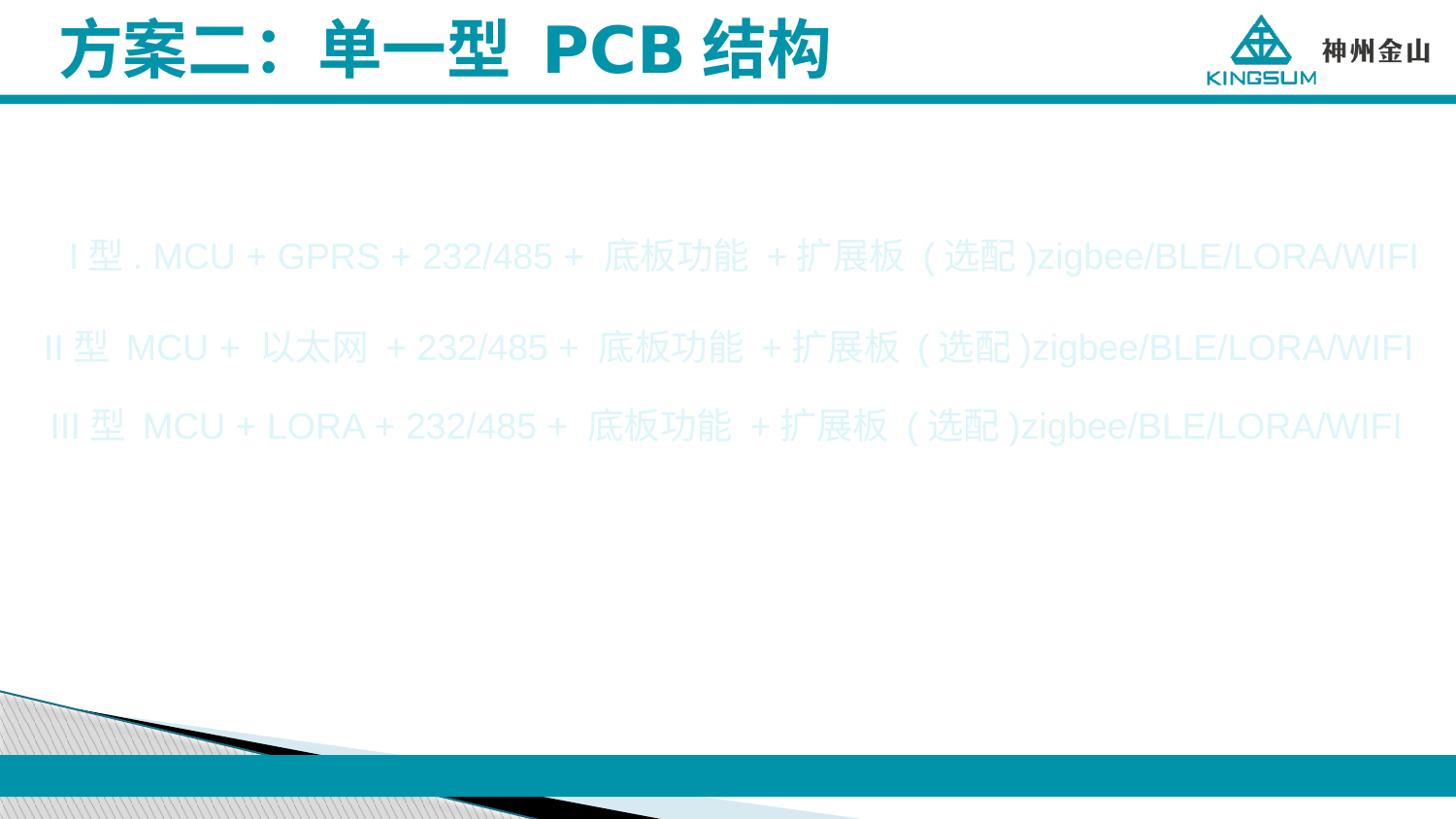

# 方案二：单一型 PCB结构
I型. MCU + GPRS + 232/485 + 底板功能 +扩展板 (选配)zigbee/BLE/LORA/WIFI
II型 MCU + 以太网 + 232/485 + 底板功能 +扩展板 (选配)zigbee/BLE/LORA/WIFI
III型 MCU + LORA + 232/485 + 底板功能 +扩展板 (选配)zigbee/BLE/LORA/WIFI